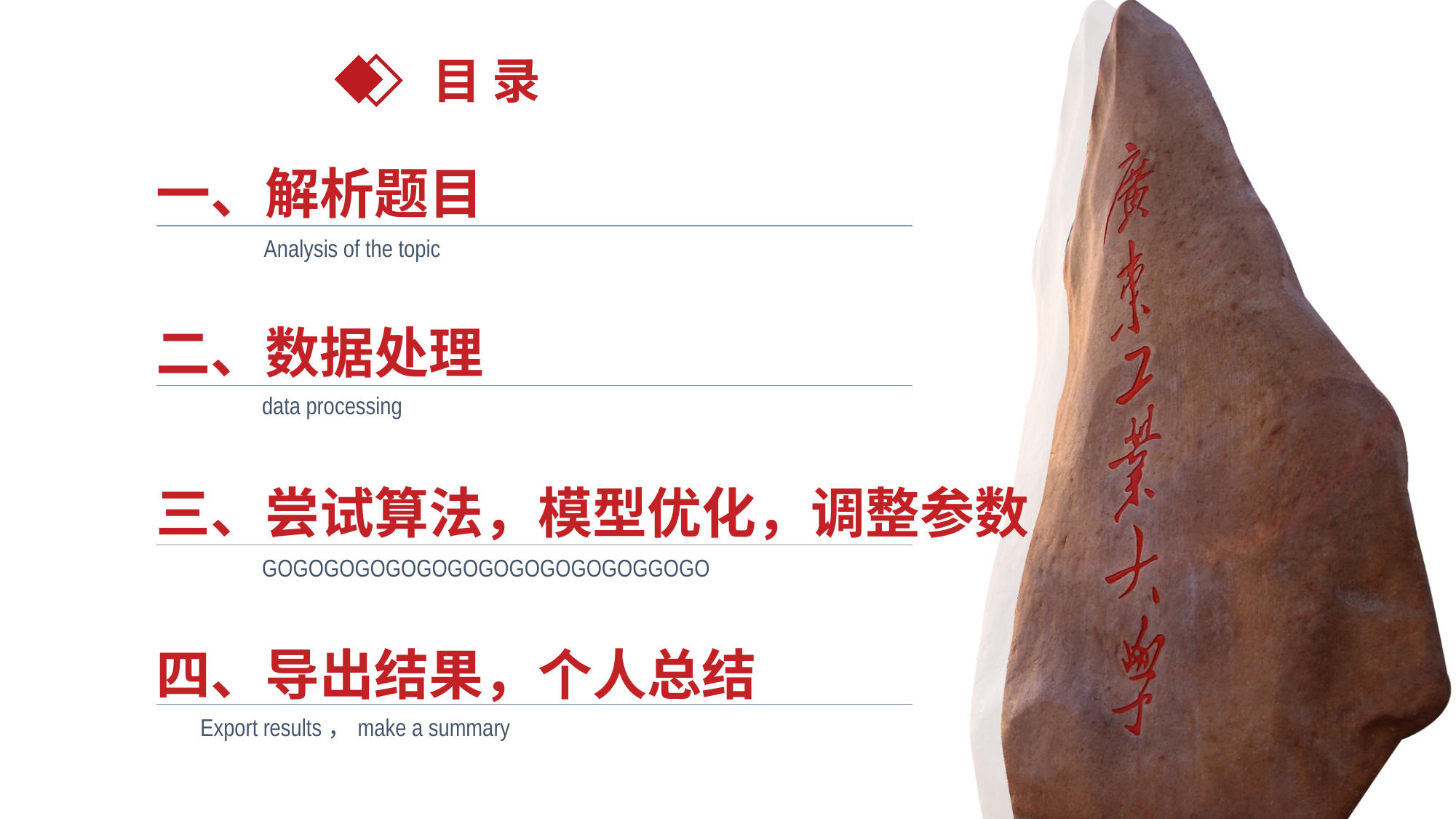

目 录

一、解析题目
Analysis of the topic
二、数据处理
data processing
三、尝试算法，模型优化，调整参数
GOGOGOGOGOGOGOGOGOGOGOGOGGOGO
四、导出结果，个人总结
Export results，make a summary